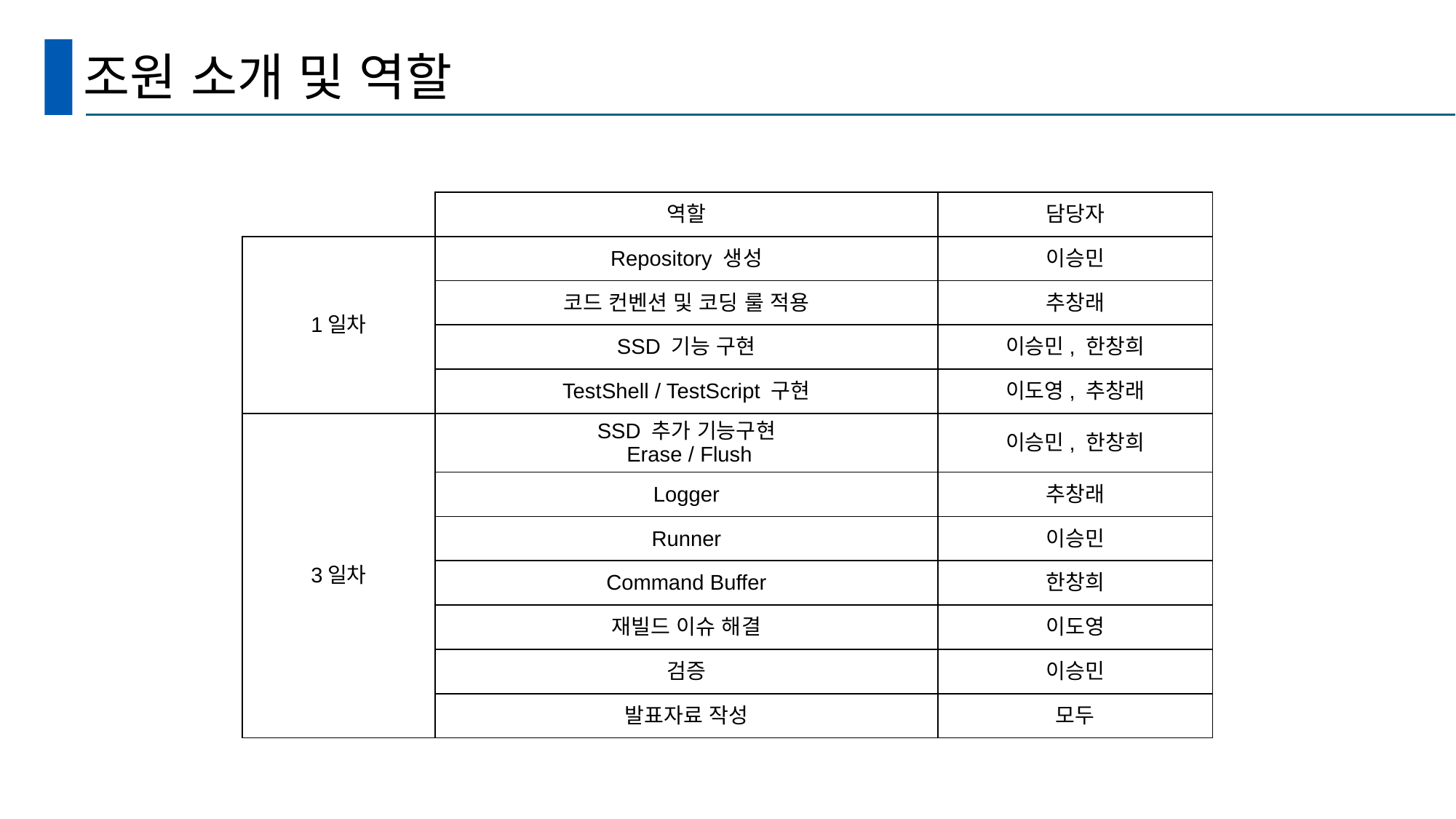

# 조원 소개 및 역할
|  | 역할 | 담당자 |
| --- | --- | --- |
| 1일차 | Repository 생성 | 이승민 |
|  | 코드 컨벤션 및 코딩 룰 적용 | 추창래 |
|  | SSD 기능 구현 | 이승민, 한창희 |
|  | TestShell / TestScript 구현 | 이도영, 추창래 |
| 3일차 | SSD 추가 기능구현 Erase / Flush | 이승민, 한창희 |
|  | Logger | 추창래 |
|  | Runner | 이승민 |
|  | Command Buffer | 한창희 |
|  | 재빌드 이슈 해결 | 이도영 |
|  | 검증 | 이승민 |
|  | 발표자료 작성 | 모두 |